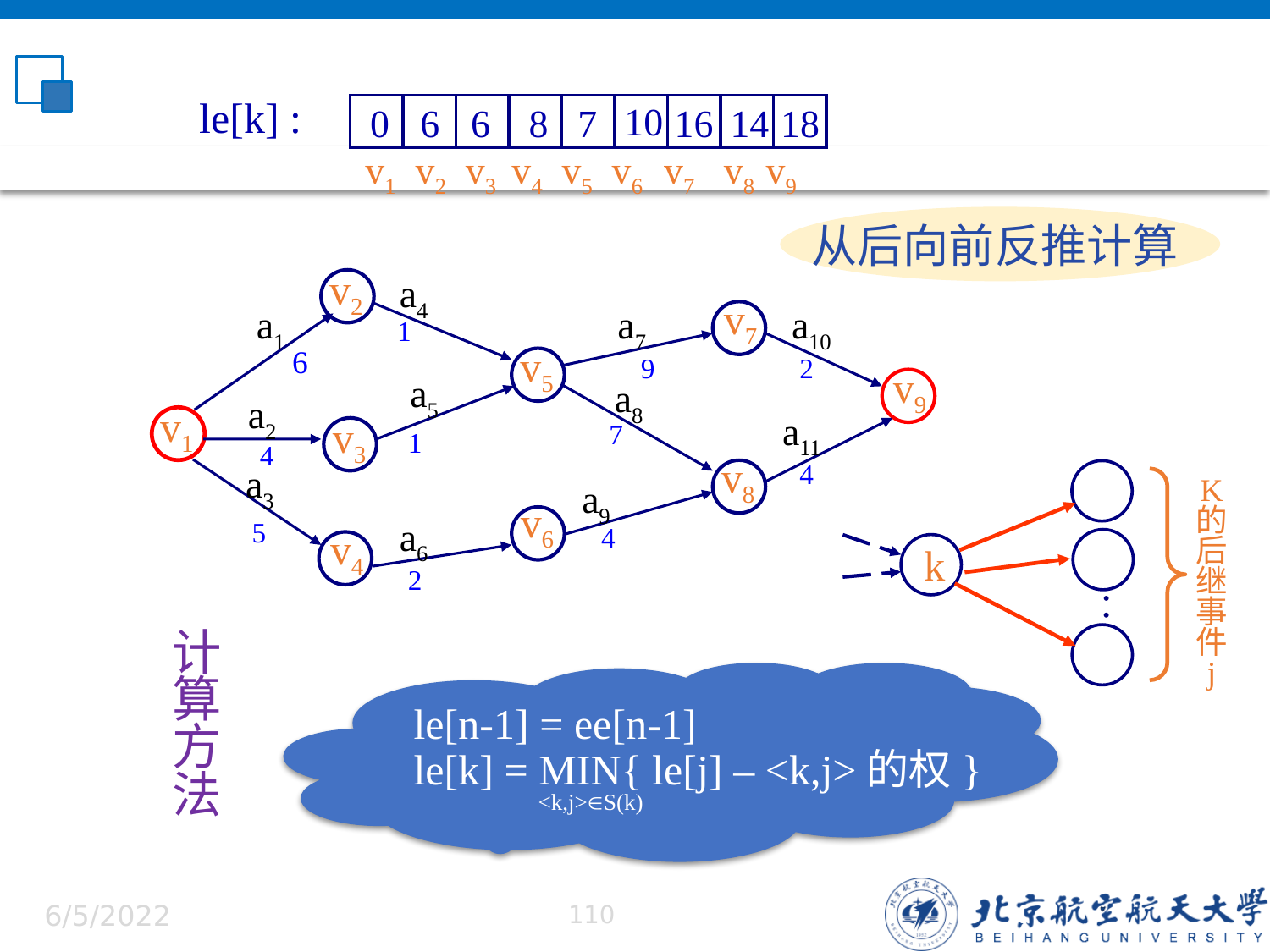

le[k] :

v1  v2  v3  v4  v5  v6   v7   v8  v9
10
0
6
6
8
7
16
14
18

从后向前反推计算
v2
a4

v7
a1
a7
a10

1

v5
6
9
2

v9
a5
a8

a2

v1
a11
v3

7

1
4

v8
4
a3

a9
v6

a6

5
4
v4

2

K
的
后继
事
件
j

k

:

计
算
方
法

       le[n-1] = ee[n-1]
       le[k] = MIN{ le[j] – <k,j>的权}
<k,j>∈S(k)
6/5/2022
110